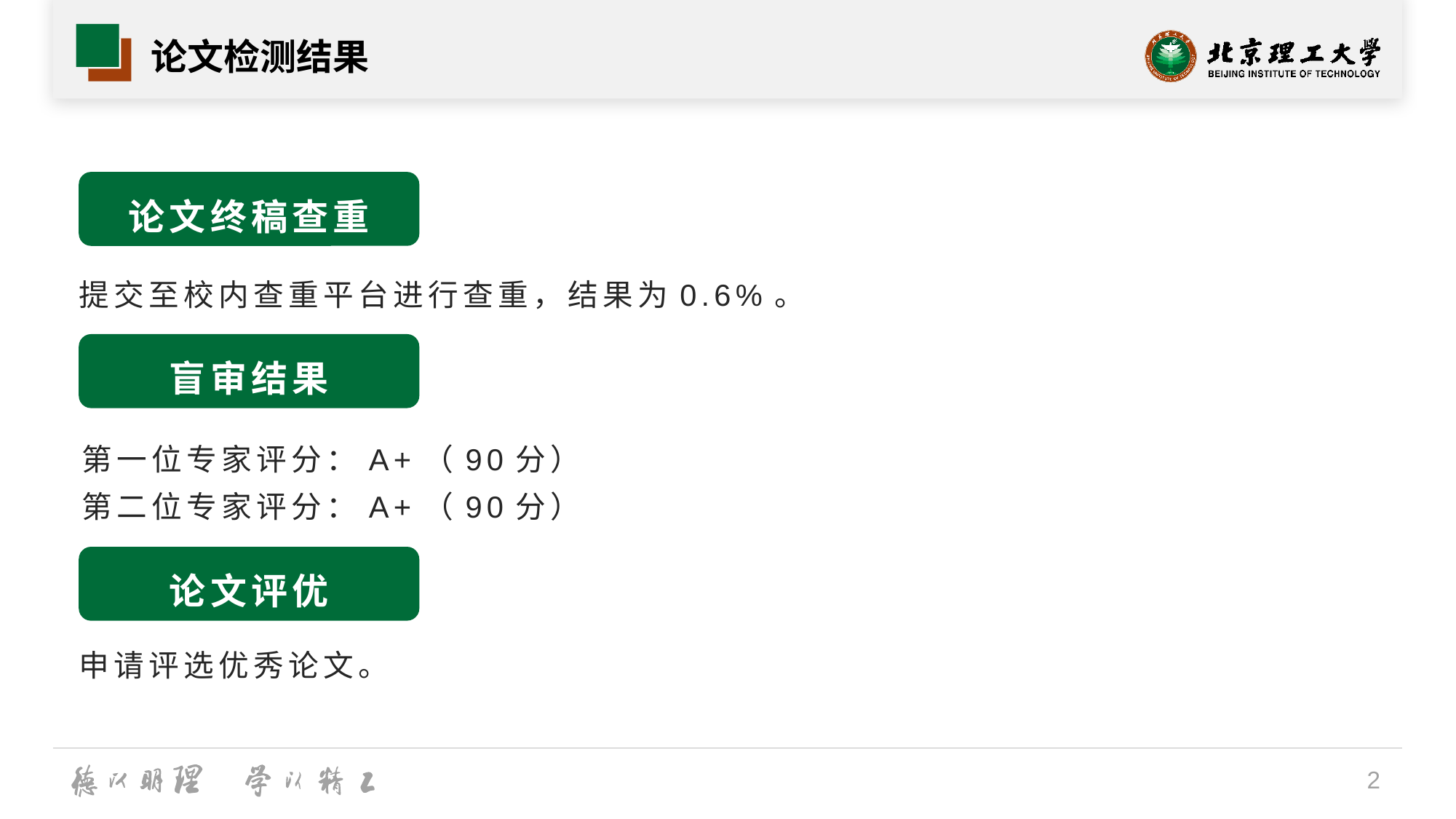

# 论文检测结果
论文终稿查重
提交至校内查重平台进行查重，结果为0.6%。
盲审结果
第一位专家评分：A+（90分）
第二位专家评分：A+（90分）
论文评优
申请评选优秀论文。